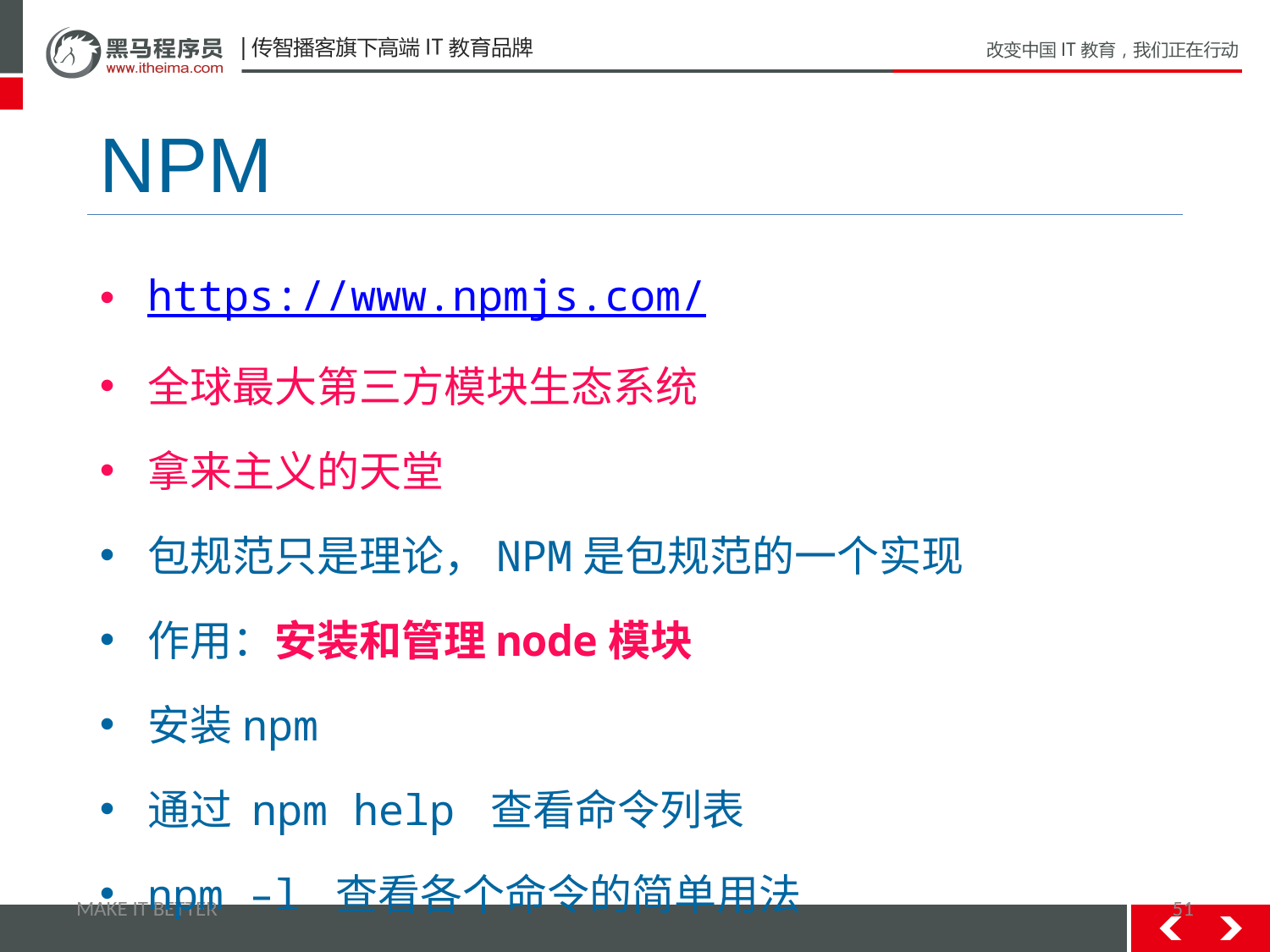

# NPM
https://www.npmjs.com/
全球最大第三方模块生态系统
拿来主义的天堂
包规范只是理论，NPM是包规范的一个实现
作用：安装和管理node模块
安装npm
通过 npm help 查看命令列表
npm –l 查看各个命令的简单用法

MAKE IT BETTER
51